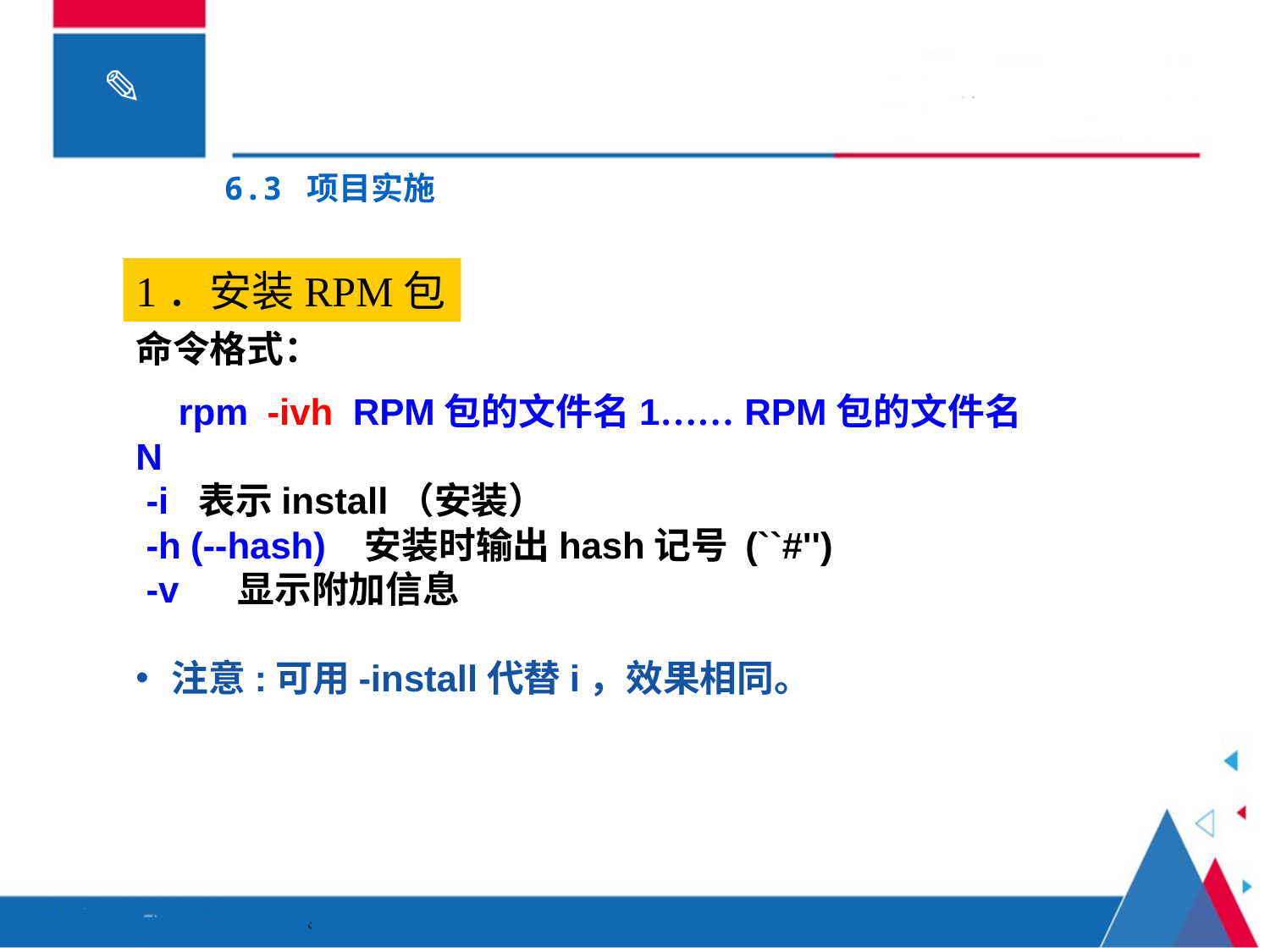

# 6.3 项目实施
1．安装RPM包
命令格式：
    rpm  -ivh  RPM包的文件名1…… RPM包的文件名N
 -i  表示install（安装）
 -h (--hash)   安装时输出hash记号 (``#'')
 -v     显示附加信息
注意:可用-install代替i，效果相同。